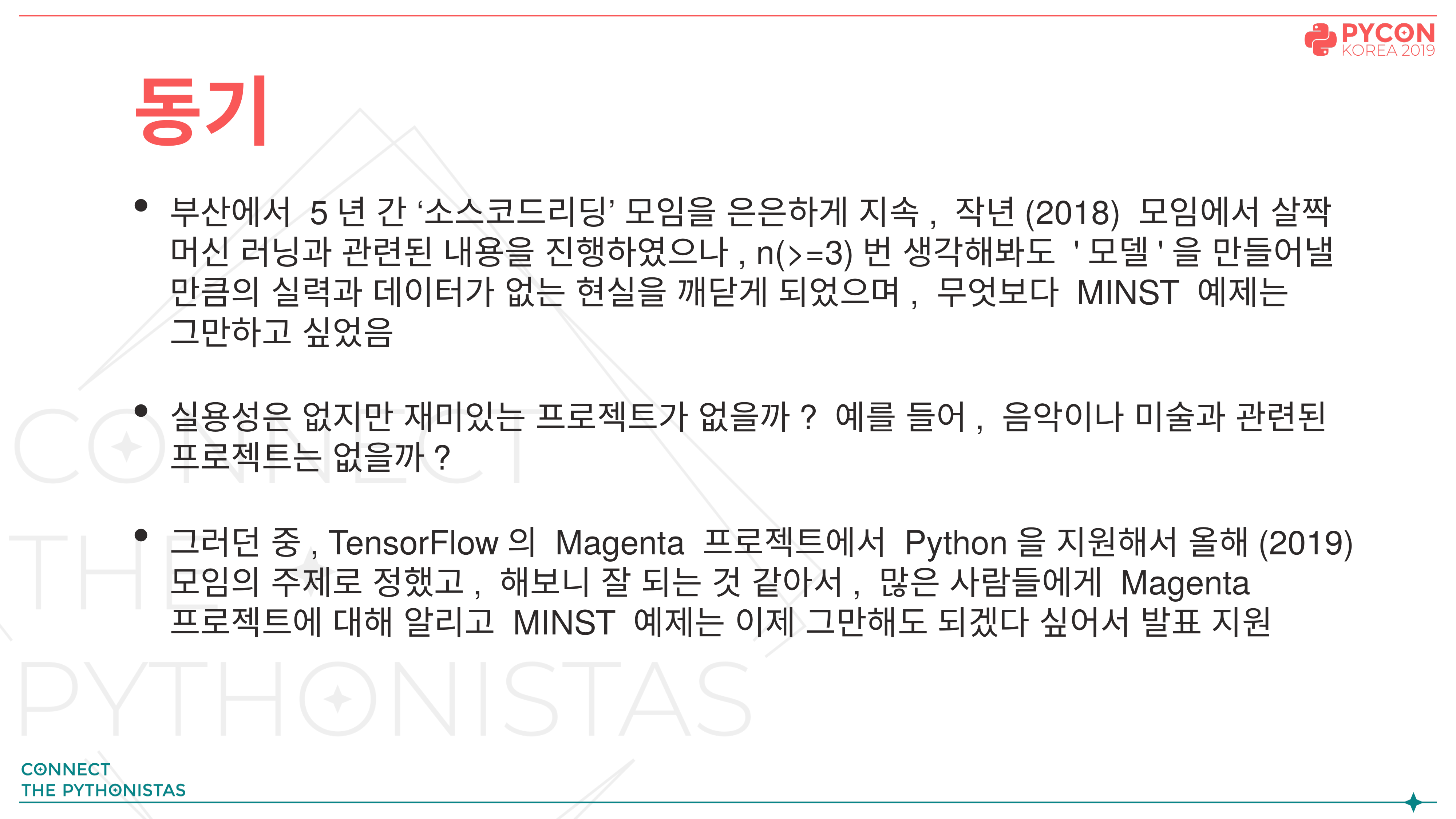

# 동기
부산에서 5년 간 ‘소스코드리딩’ 모임을 은은하게 지속, 작년(2018) 모임에서 살짝 머신 러닝과 관련된 내용을 진행하였으나, n(>=3)번 생각해봐도 '모델'을 만들어낼 만큼의 실력과 데이터가 없는 현실을 깨닫게 되었으며, 무엇보다 MINST 예제는 그만하고 싶었음
실용성은 없지만 재미있는 프로젝트가 없을까? 예를 들어, 음악이나 미술과 관련된 프로젝트는 없을까?
그러던 중, TensorFlow의 Magenta 프로젝트에서 Python을 지원해서 올해(2019) 모임의 주제로 정했고, 해보니 잘 되는 것 같아서, 많은 사람들에게 Magenta 프로젝트에 대해 알리고 MINST 예제는 이제 그만해도 되겠다 싶어서 발표 지원